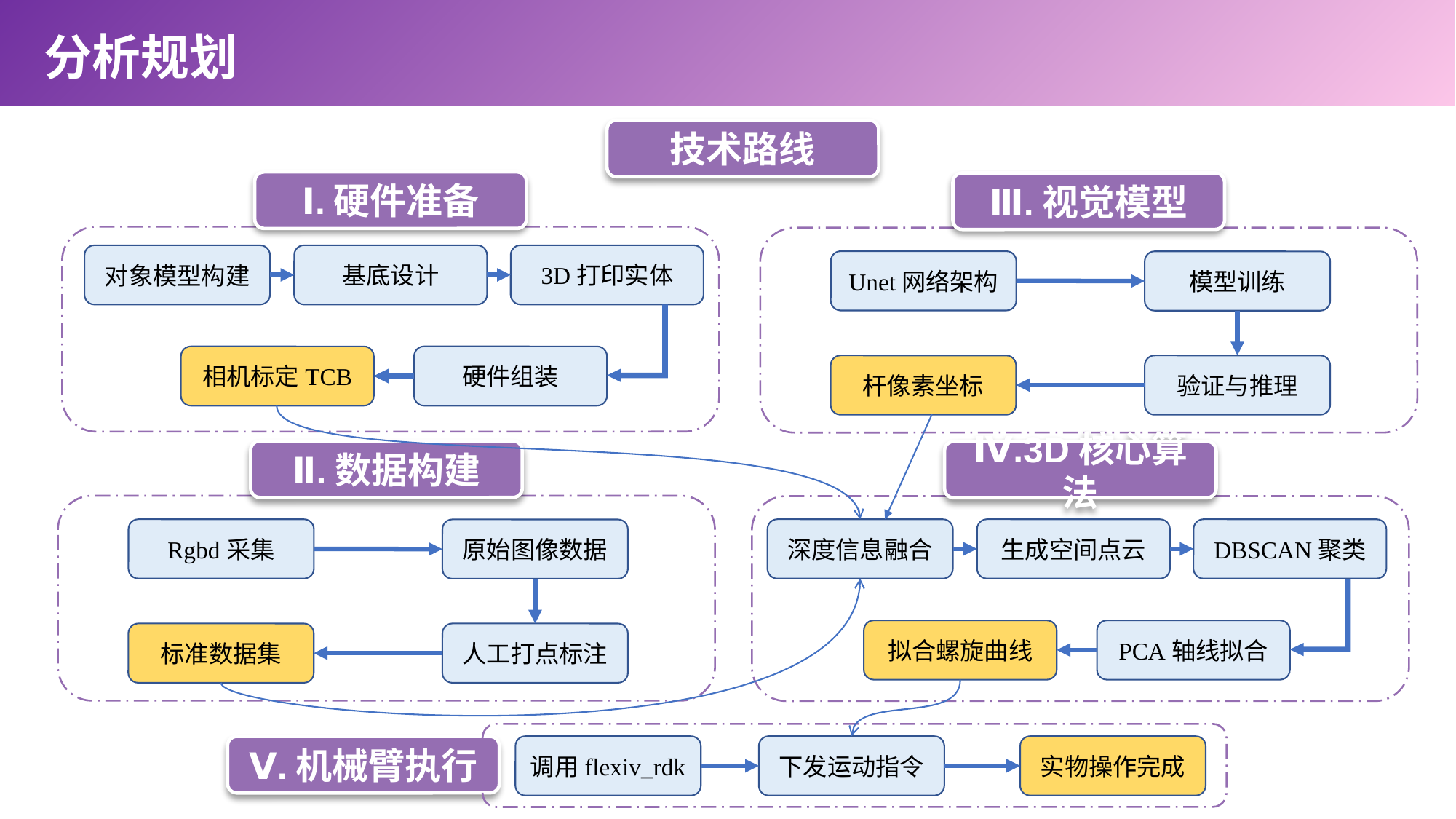

分析规划
技术路线
Ⅰ.硬件准备

Ⅲ.视觉模型

Unet网络架构
模型训练
验证与推理
杆像素坐标
3D打印实体
基底设计
对象模型构建

硬件组装
相机标定TCB
Ⅱ.数据构建

Rgbd采集
原始图像数据
人工打点标注
标准数据集
Ⅳ.3D核心算法

DBSCAN聚类
生成空间点云
深度信息融合

PCA轴线拟合
拟合螺旋曲线

实物操作完成
下发运动指令
调用flexiv_rdk
Ⅴ.机械臂执行